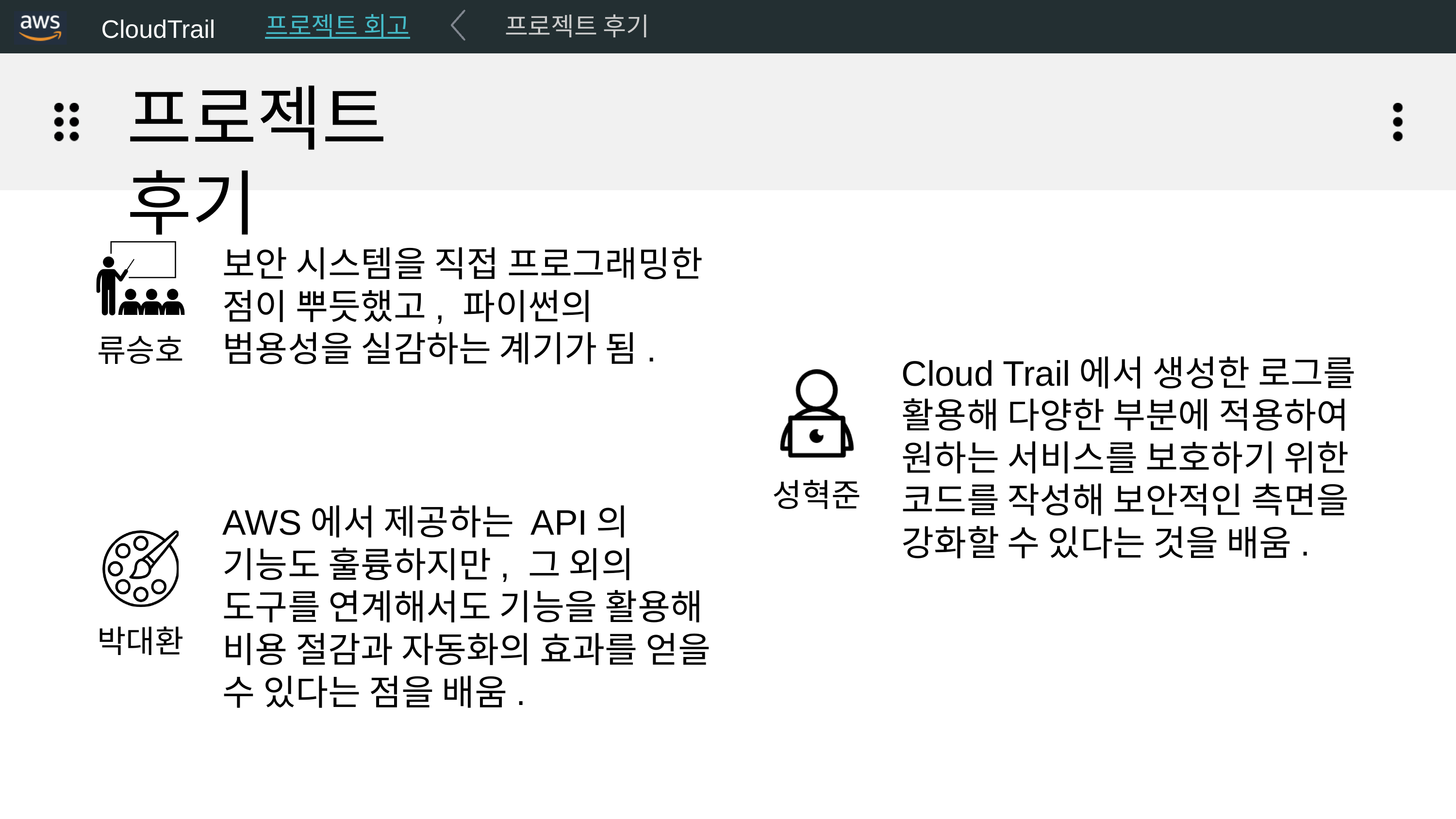

CloudTrail

프로젝트 회고
프로젝트 후기

프로젝트 후기

보안 시스템을 직접 프로그래밍한 점이 뿌듯했고, 파이썬의 범용성을 실감하는 계기가 됨.
류승호
Cloud Trail에서 생성한 로그를 활용해 다양한 부분에 적용하여 원하는 서비스를 보호하기 위한 코드를 작성해 보안적인 측면을 강화할 수 있다는 것을 배움.

성혁준
AWS에서 제공하는 API의 기능도 훌륭하지만, 그 외의 도구를 연계해서도 기능을 활용해 비용 절감과 자동화의 효과를 얻을 수 있다는 점을 배움.

박대환